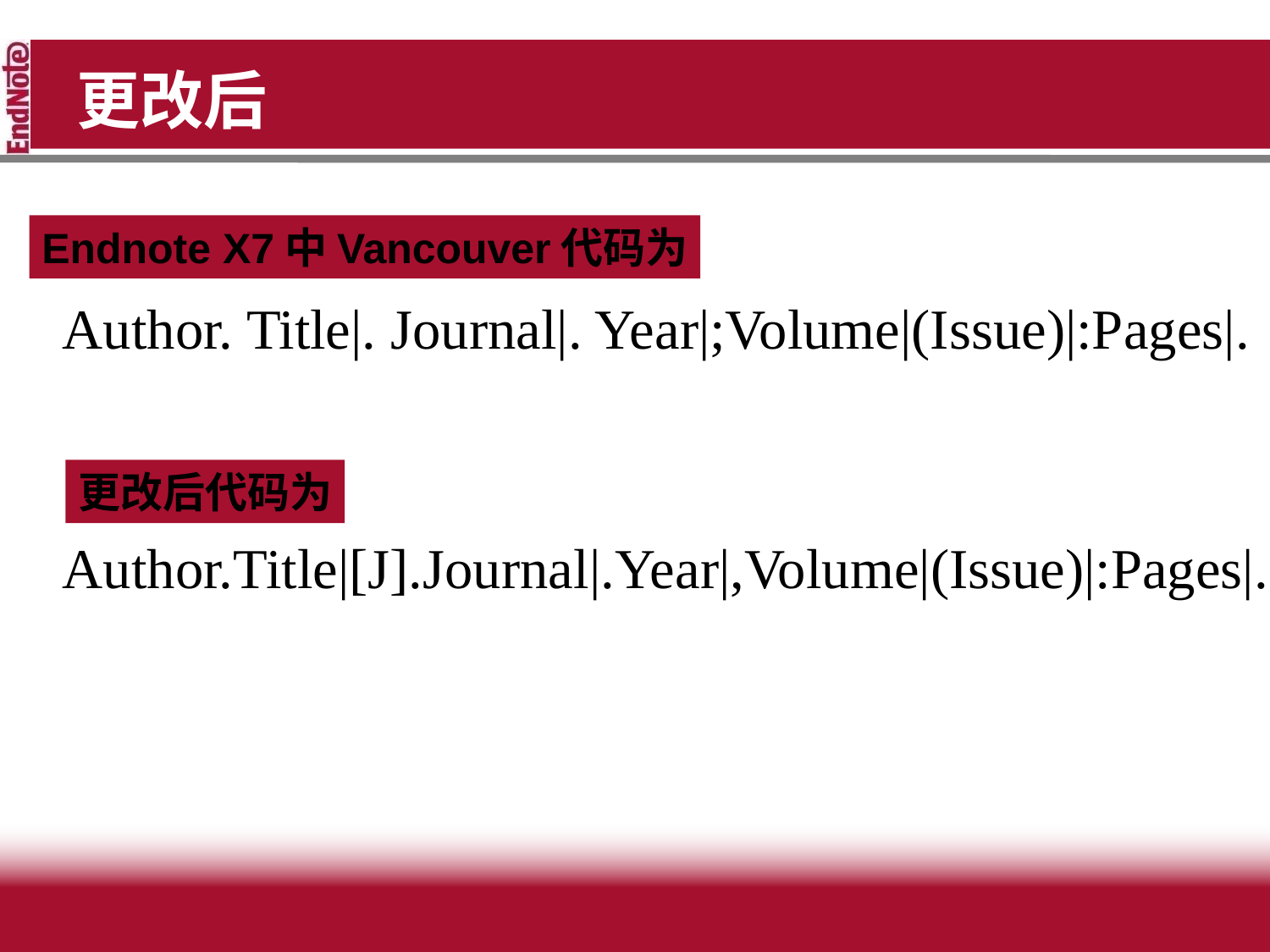

# 更改后
Endnote X7中Vancouver代码为
Author. Title|. Journal|. Year|;Volume|(Issue)|:Pages|.
更改后代码为
Author.Title|[J].Journal|.Year|,Volume|(Issue)|:Pages|.